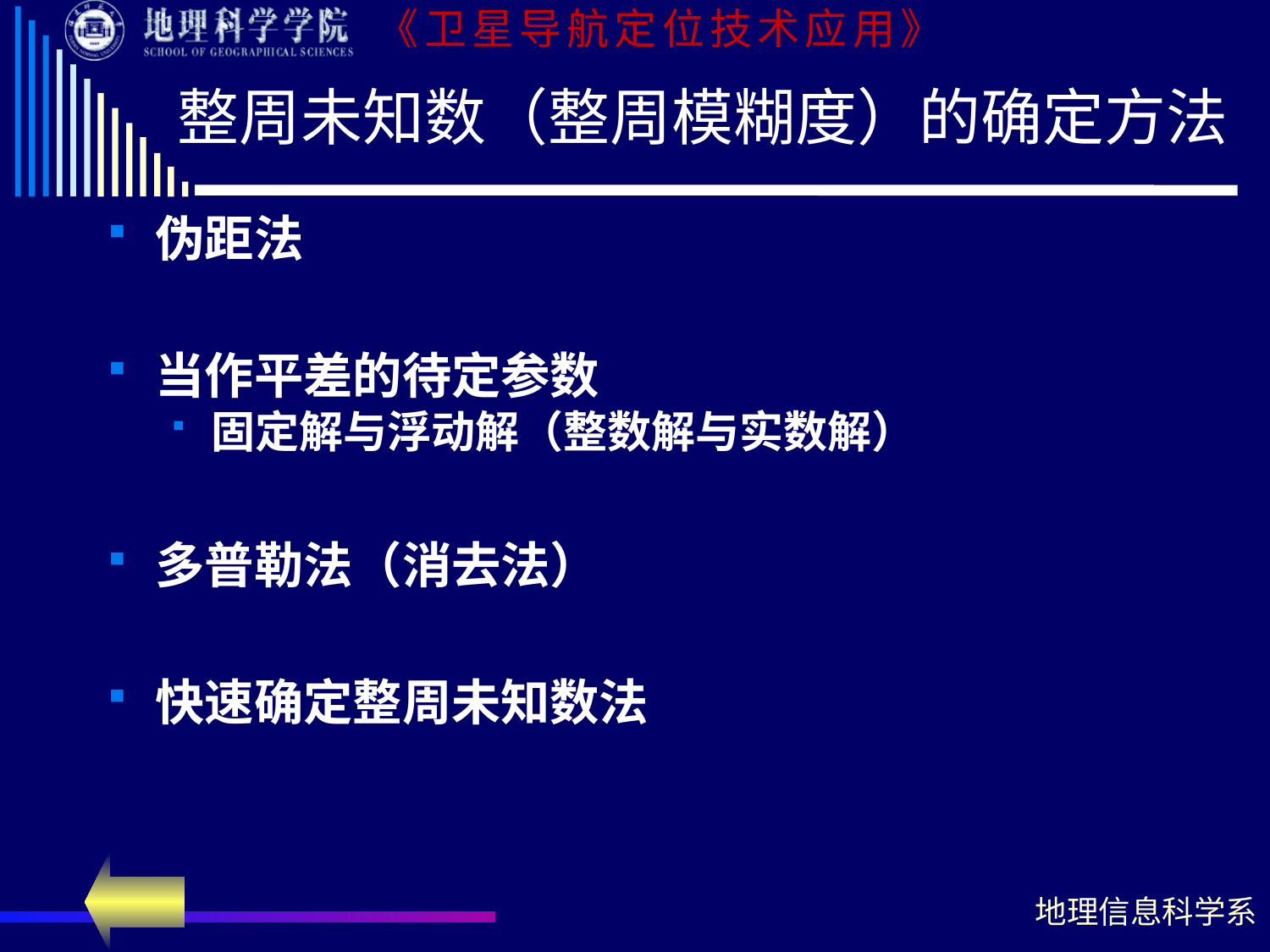

# 整周未知数（整周模糊度）的确定方法
伪距法

当作平差的待定参数
固定解与浮动解（整数解与实数解）

多普勒法（消去法）

快速确定整周未知数法